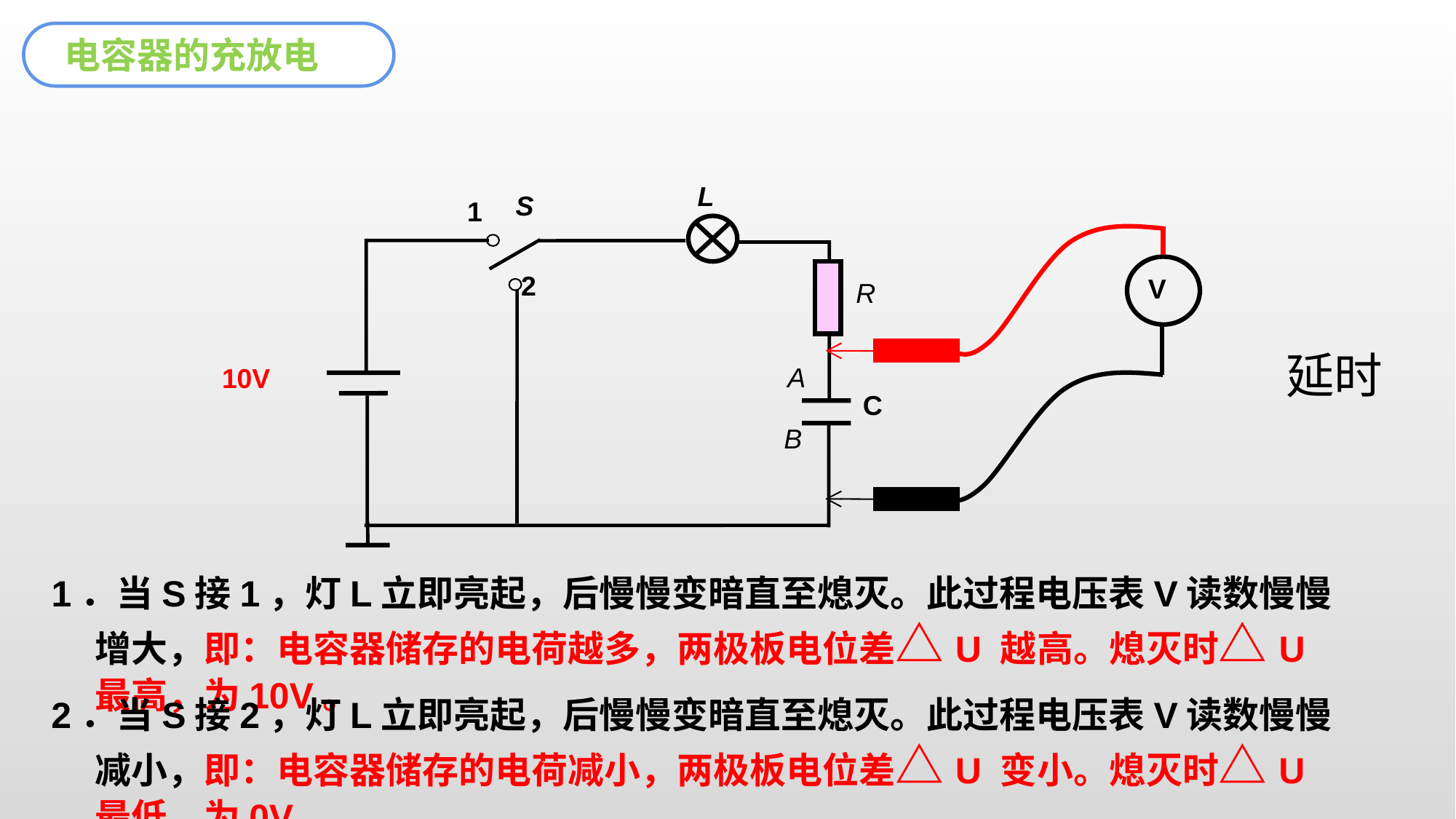

电容器的充放电
L
S
1

2
R

A
10V

C

B

V

延时
1．当S接1，灯L立即亮起，后慢慢变暗直至熄灭。此过程电压表V读数慢慢增大，即：电容器储存的电荷越多，两极板电位差△U 越高。熄灭时△U 最高，为10V。
2．当S接2，灯L立即亮起，后慢慢变暗直至熄灭。此过程电压表V读数慢慢减小，即：电容器储存的电荷减小，两极板电位差△U 变小。熄灭时△U 最低，为0V。